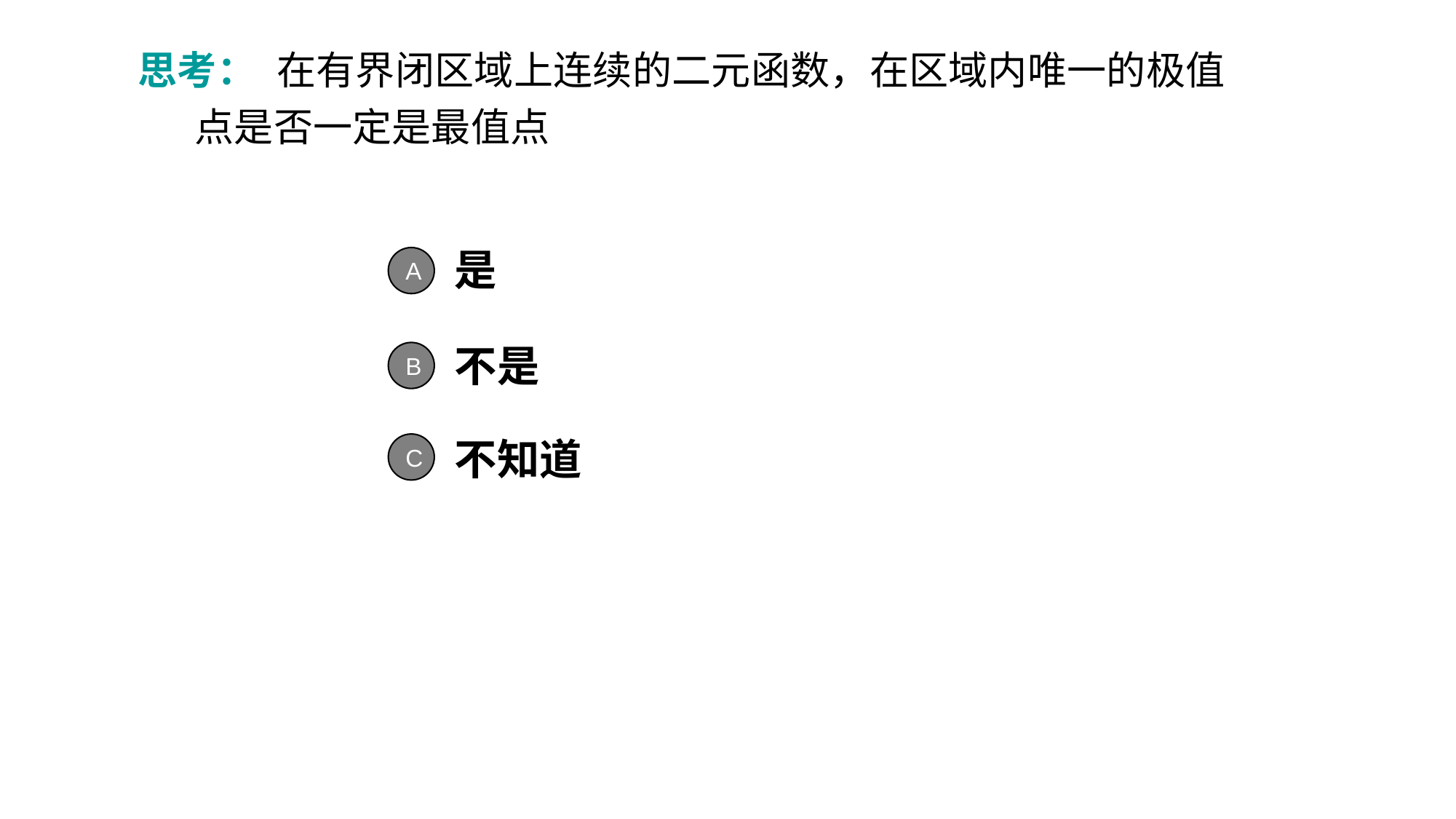

思考：
        在有界闭区域上连续的二元函数，在区域内唯一的极值点是否一定是最值点
是
A
不是
B
不知道
C